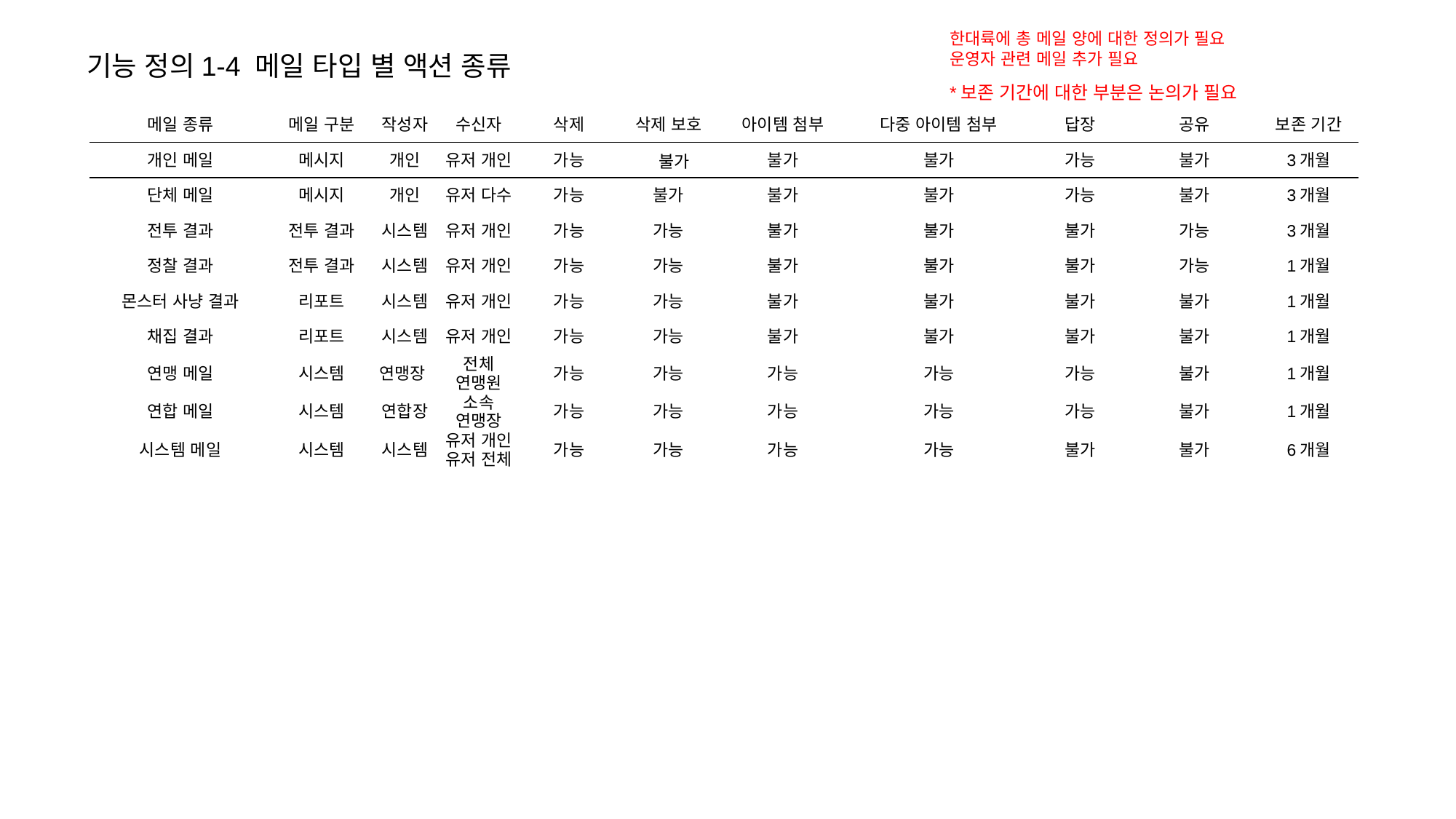

한대륙에 총 메일 양에 대한 정의가 필요
운영자 관련 메일 추가 필요

기능 정의1-4 메일 타입 별 액션 종류
*보존 기간에 대한 부분은 논의가 필요
| 메일 종류 | 메일 구분 | 작성자 | 수신자 | 삭제 | 삭제 보호 | 아이템 첨부 | 다중 아이템 첨부 | 답장 | 공유 | 보존 기간 |
| --- | --- | --- | --- | --- | --- | --- | --- | --- | --- | --- |
| 개인 메일 | 메시지 | 개인 | 유저 개인 | 가능 | 불가 | 불가 | 불가 | 가능 | 불가 | 3개월 |
| 단체 메일 | 메시지 | 개인 | 유저 다수 | 가능 | 불가 | 불가 | 불가 | 가능 | 불가 | 3개월 |
| 전투 결과 | 전투 결과 | 시스템 | 유저 개인 | 가능 | 가능 | 불가 | 불가 | 불가 | 가능 | 3개월 |
| 정찰 결과 | 전투 결과 | 시스템 | 유저 개인 | 가능 | 가능 | 불가 | 불가 | 불가 | 가능 | 1개월 |
| 몬스터 사냥 결과 | 리포트 | 시스템 | 유저 개인 | 가능 | 가능 | 불가 | 불가 | 불가 | 불가 | 1개월 |
| 채집 결과 | 리포트 | 시스템 | 유저 개인 | 가능 | 가능 | 불가 | 불가 | 불가 | 불가 | 1개월 |
| 연맹 메일 | 시스템 | 연맹장 | 전체 연맹원 | 가능 | 가능 | 가능 | 가능 | 가능 | 불가 | 1개월 |
| 연합 메일 | 시스템 | 연합장 | 소속 연맹장 | 가능 | 가능 | 가능 | 가능 | 가능 | 불가 | 1개월 |
| 시스템 메일 | 시스템 | 시스템 | 유저 개인 유저 전체 | 가능 | 가능 | 가능 | 가능 | 불가 | 불가 | 6개월 |